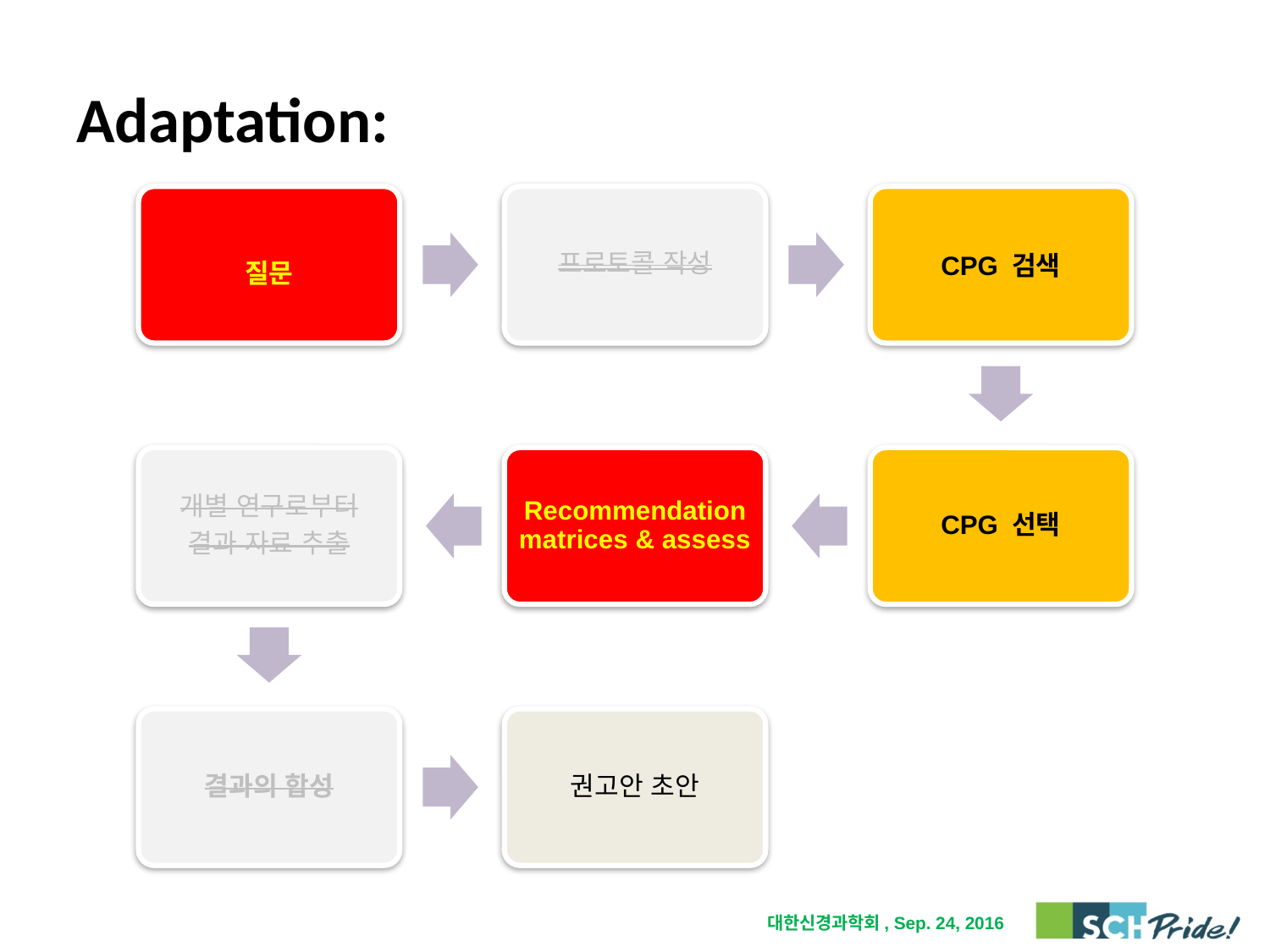

# Adaptation:
질문

프로토콜 작성

CPG 검색

CPG 선택

Recommendation matrices & assess

개별 연구로부터
결과 자료 추출

결과의 합성

권고안 초안